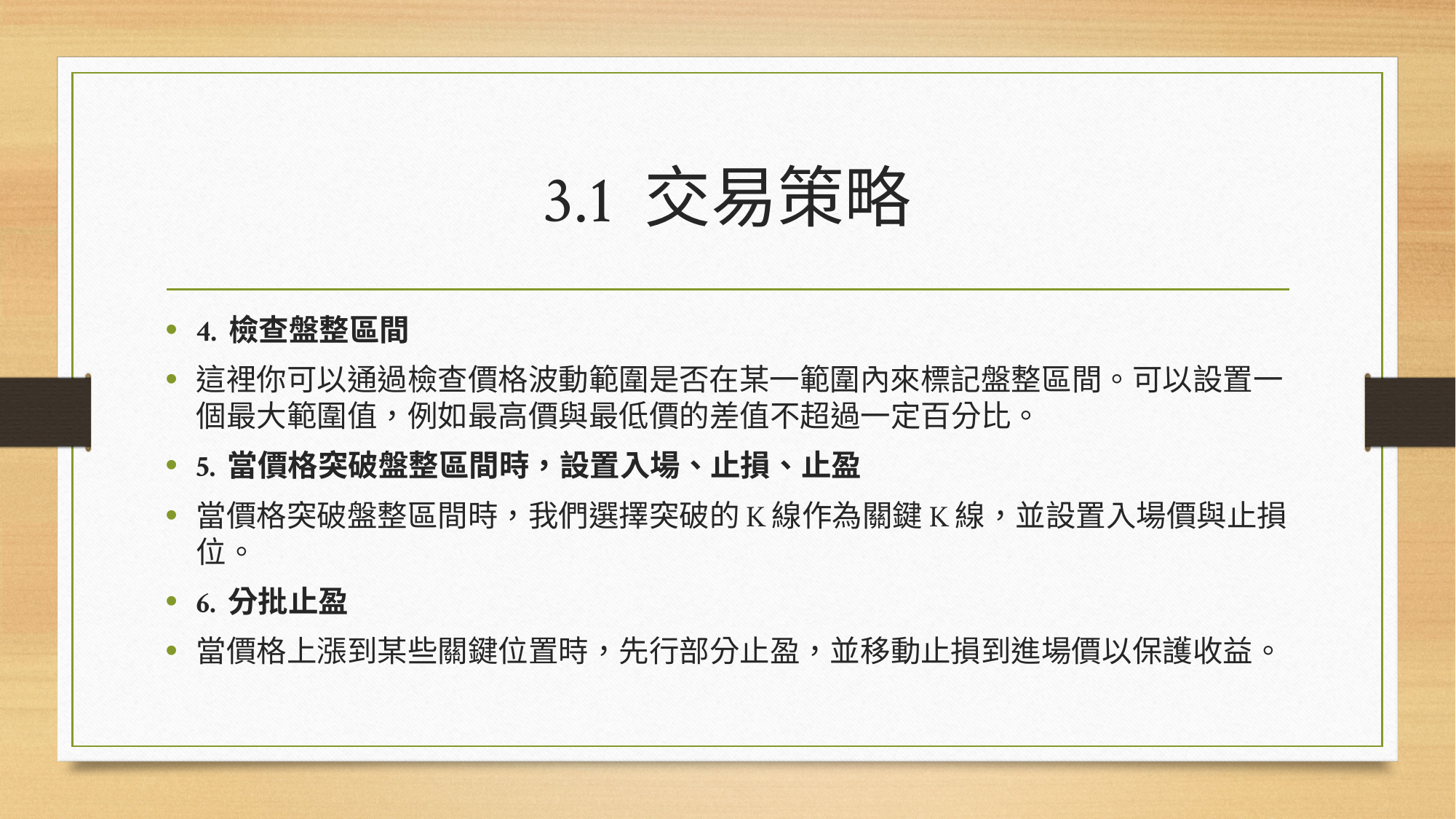

# 3.1 交易策略
4. 檢查盤整區間
這裡你可以通過檢查價格波動範圍是否在某一範圍內來標記盤整區間。可以設置一個最大範圍值，例如最高價與最低價的差值不超過一定百分比。
5. 當價格突破盤整區間時，設置入場、止損、止盈
當價格突破盤整區間時，我們選擇突破的K線作為關鍵K線，並設置入場價與止損位。
6. 分批止盈
當價格上漲到某些關鍵位置時，先行部分止盈，並移動止損到進場價以保護收益。